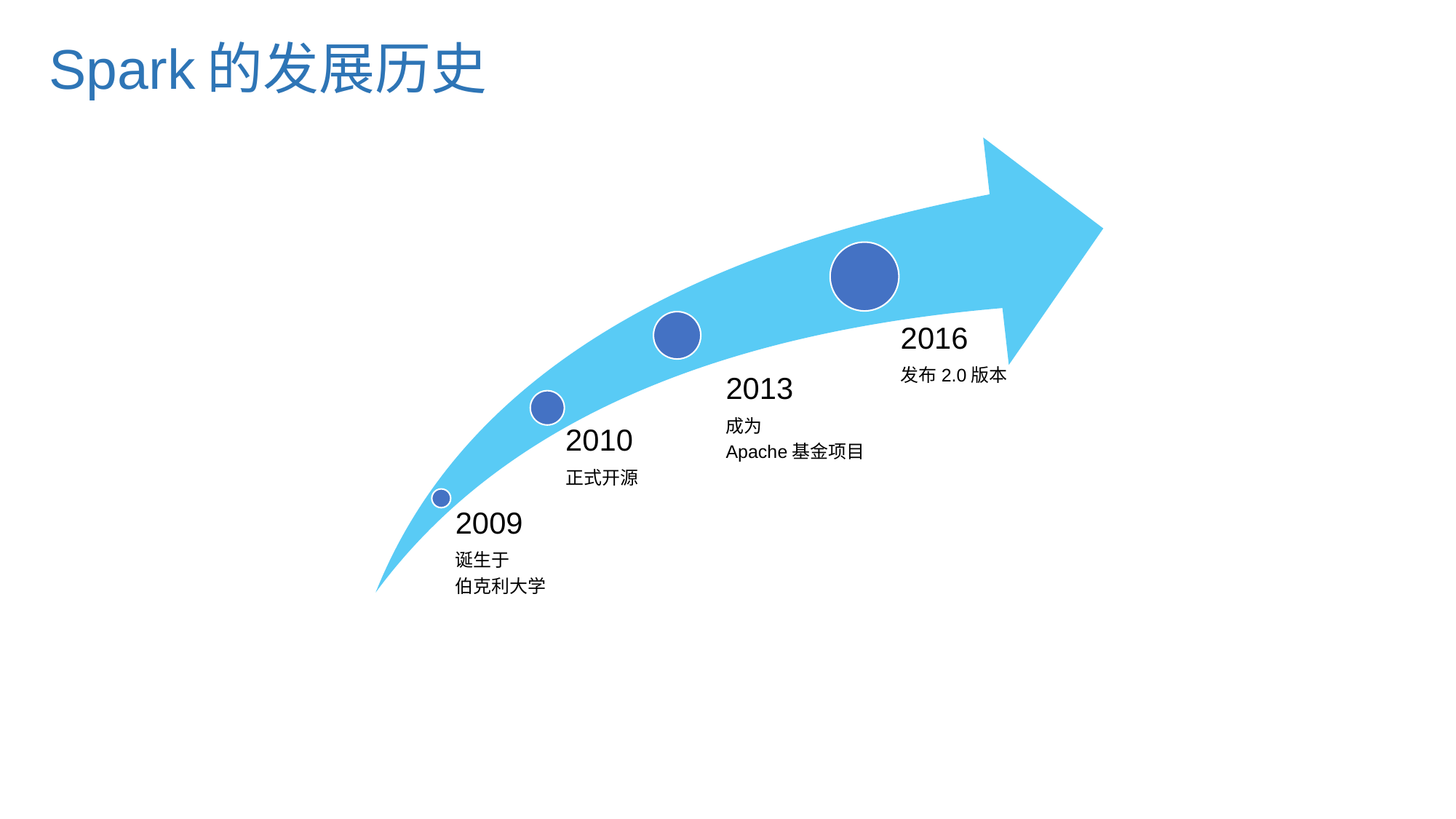

# Spark的发展历史

2016
发布2.0版本

2013
成为
Apache基金项目

2010
正式开源

2009
诞生于
伯克利大学